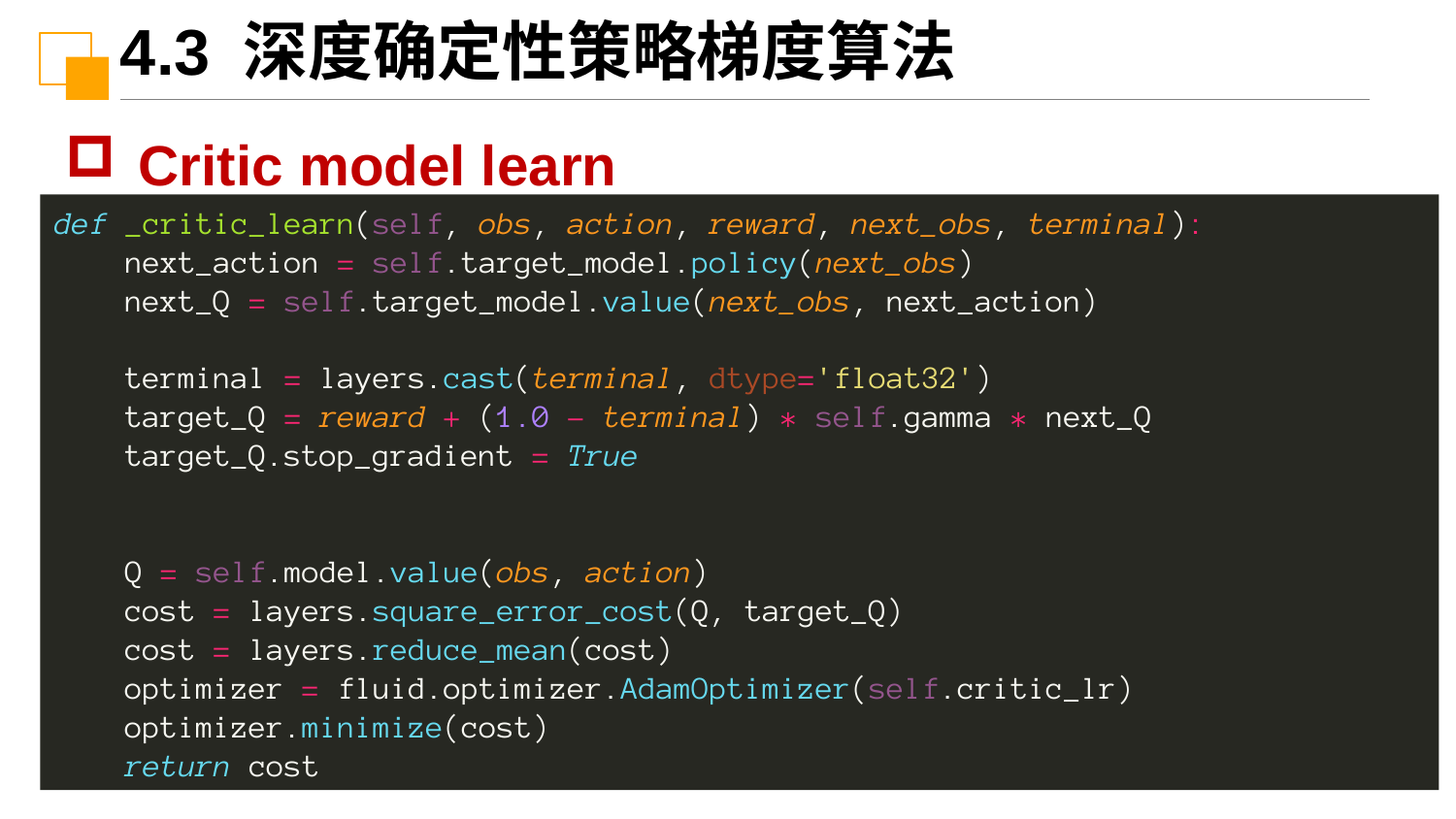

4.3 深度确定性策略梯度算法
Critic model learn
def _critic_learn(self, obs, action, reward, next_obs, terminal):
    next_action = self.target_model.policy(next_obs)
    next_Q = self.target_model.value(next_obs, next_action)
    terminal = layers.cast(terminal, dtype='float32')
    target_Q = reward + (1.0 - terminal) * self.gamma * next_Q
    target_Q.stop_gradient = True
    Q = self.model.value(obs, action)
    cost = layers.square_error_cost(Q, target_Q)
    cost = layers.reduce_mean(cost)
    optimizer = fluid.optimizer.AdamOptimizer(self.critic_lr)
    optimizer.minimize(cost)
    return cost